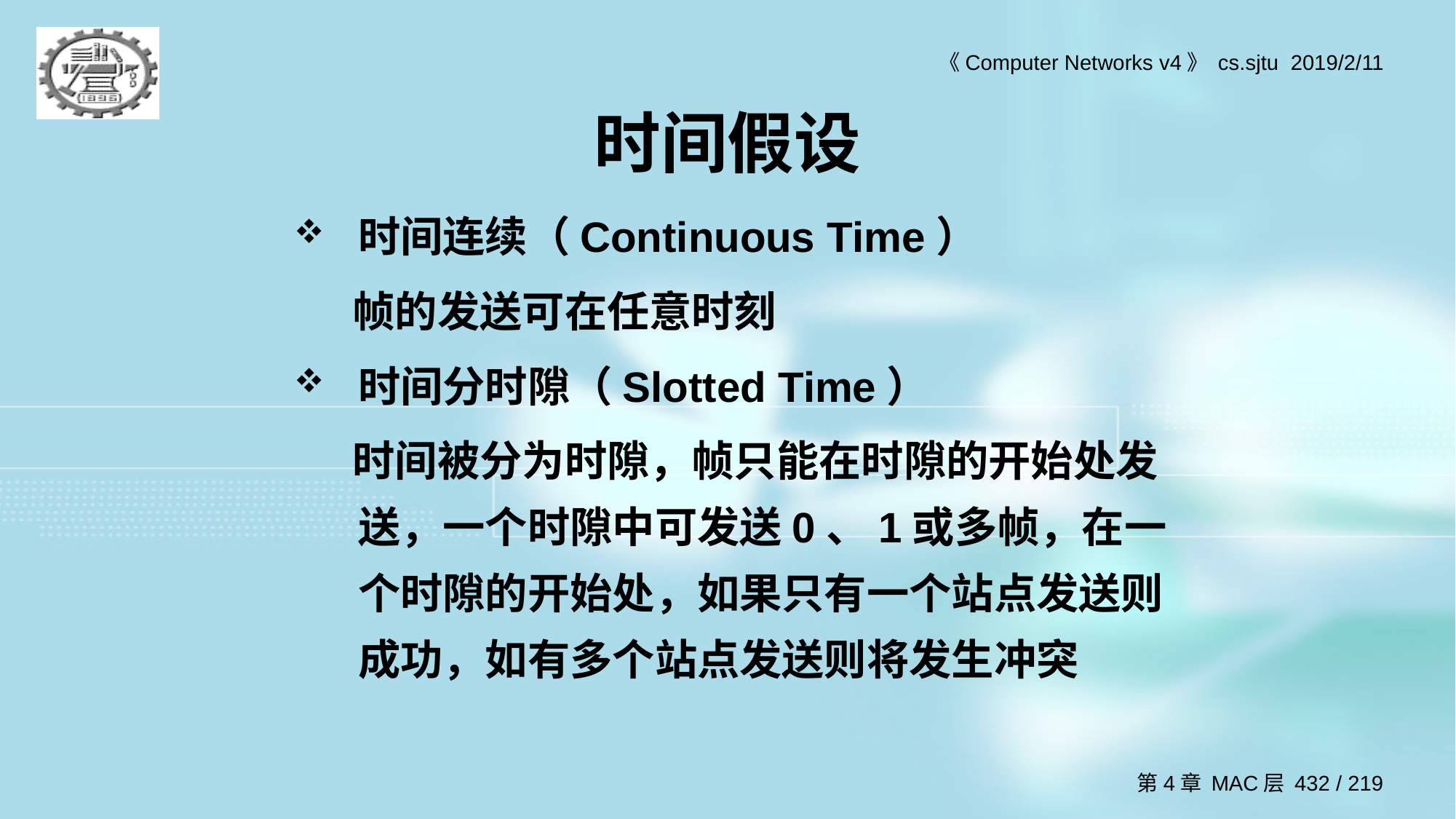

# 时间假设
时间连续（Continuous Time）
     帧的发送可在任意时刻
时间分时隙（Slotted Time）
     时间被分为时隙，帧只能在时隙的开始处发送，一个时隙中可发送0、1或多帧，在一个时隙的开始处，如果只有一个站点发送则成功，如有多个站点发送则将发生冲突